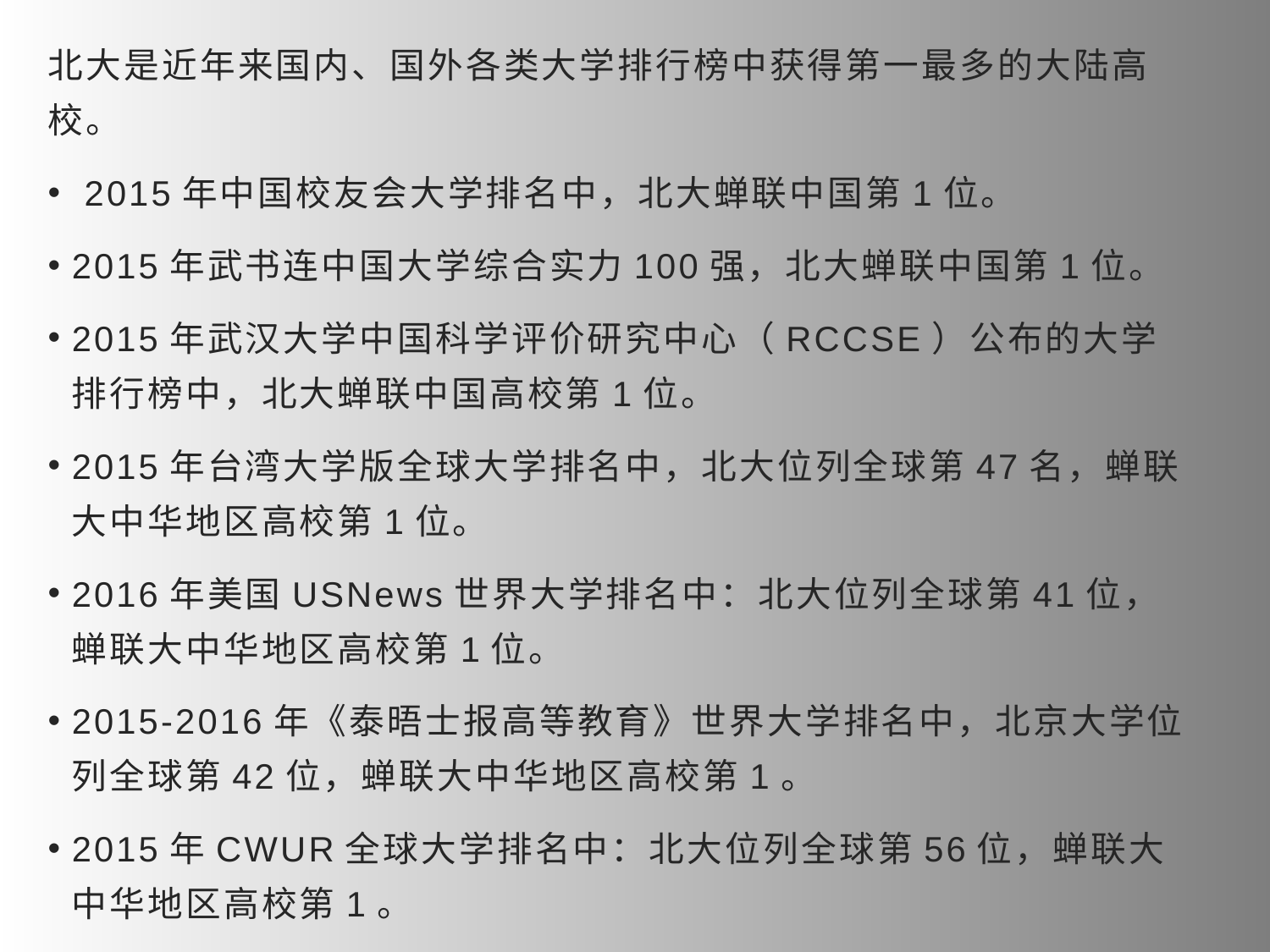

北大是近年来国内、国外各类大学排行榜中获得第一最多的大陆高校。
 2015年中国校友会大学排名中，北大蝉联中国第1位。
2015年武书连中国大学综合实力100强，北大蝉联中国第1位。
2015年武汉大学中国科学评价研究中心（RCCSE）公布的大学排行榜中，北大蝉联中国高校第1位。
2015年台湾大学版全球大学排名中，北大位列全球第47名，蝉联大中华地区高校第1位。
2016年美国USNews世界大学排名中：北大位列全球第41位，蝉联大中华地区高校第1位。
2015-2016年《泰晤士报高等教育》世界大学排名中，北京大学位列全球第42位，蝉联大中华地区高校第1。
2015年CWUR全球大学排名中：北大位列全球第56位，蝉联大中华地区高校第1。
QS2018／2019年亚洲大学排行榜北京大学排第五名。